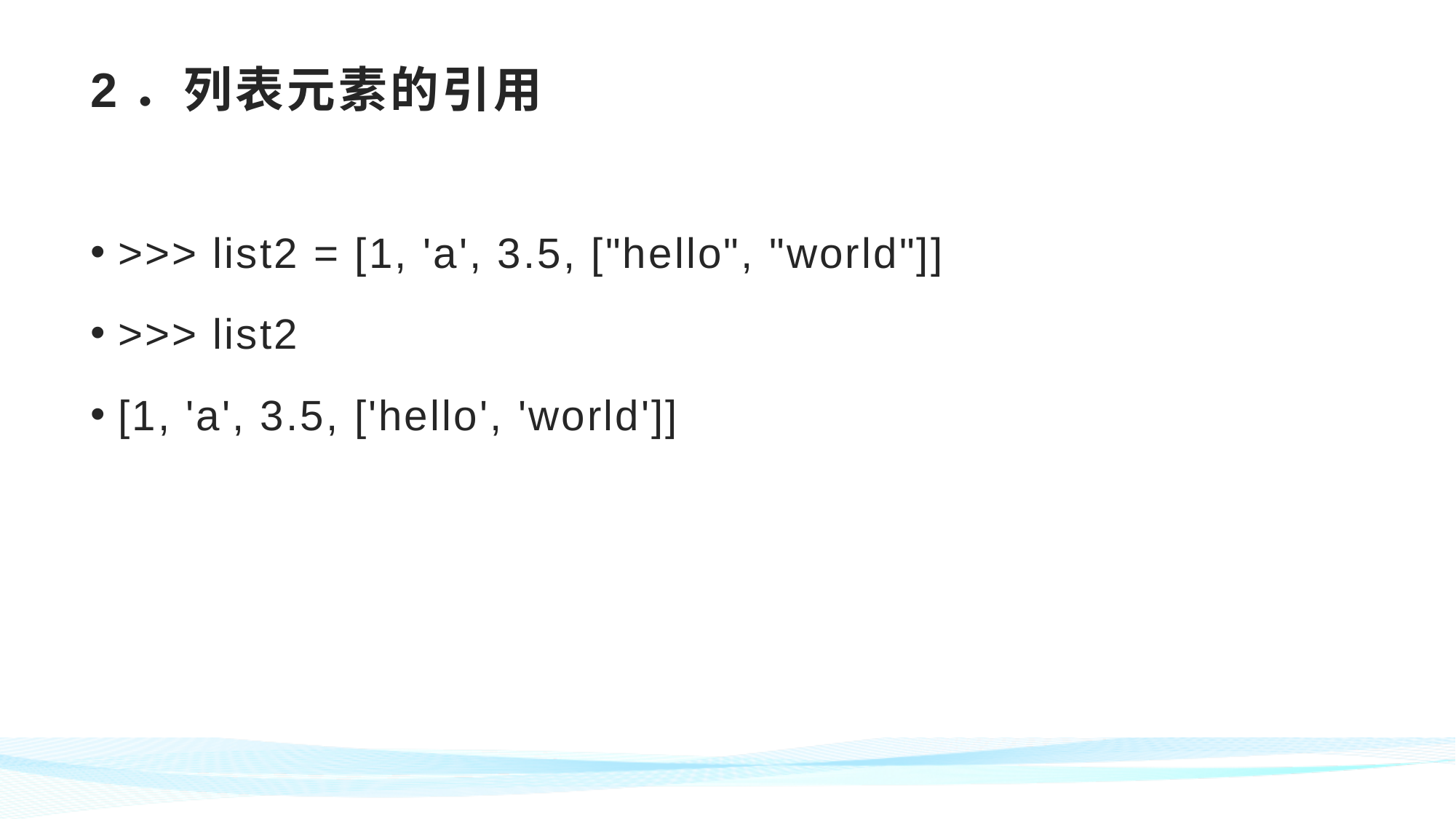

# 2．列表元素的引用

>>> list2 = [1, 'a', 3.5, ["hello", "world"]]
>>> list2
[1, 'a', 3.5, ['hello', 'world']]
11